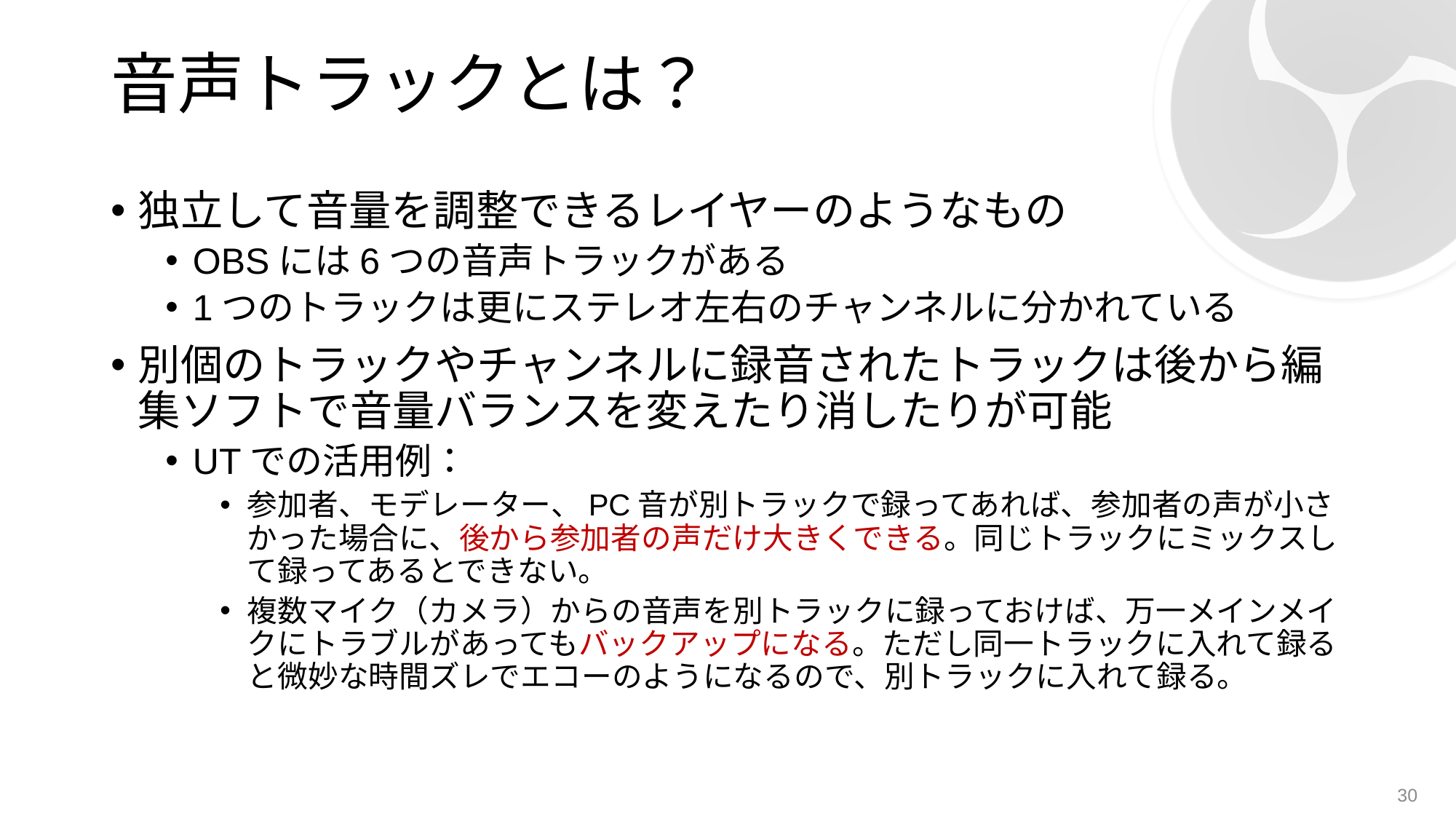

# 音声トラックとは？
独立して音量を調整できるレイヤーのようなもの
OBSには6つの音声トラックがある
1つのトラックは更にステレオ左右のチャンネルに分かれている
別個のトラックやチャンネルに録音されたトラックは後から編集ソフトで音量バランスを変えたり消したりが可能
UTでの活用例：
参加者、モデレーター、PC音が別トラックで録ってあれば、参加者の声が小さかった場合に、後から参加者の声だけ大きくできる。同じトラックにミックスして録ってあるとできない。
複数マイク（カメラ）からの音声を別トラックに録っておけば、万一メインメイクにトラブルがあってもバックアップになる。ただし同一トラックに入れて録ると微妙な時間ズレでエコーのようになるので、別トラックに入れて録る。

30